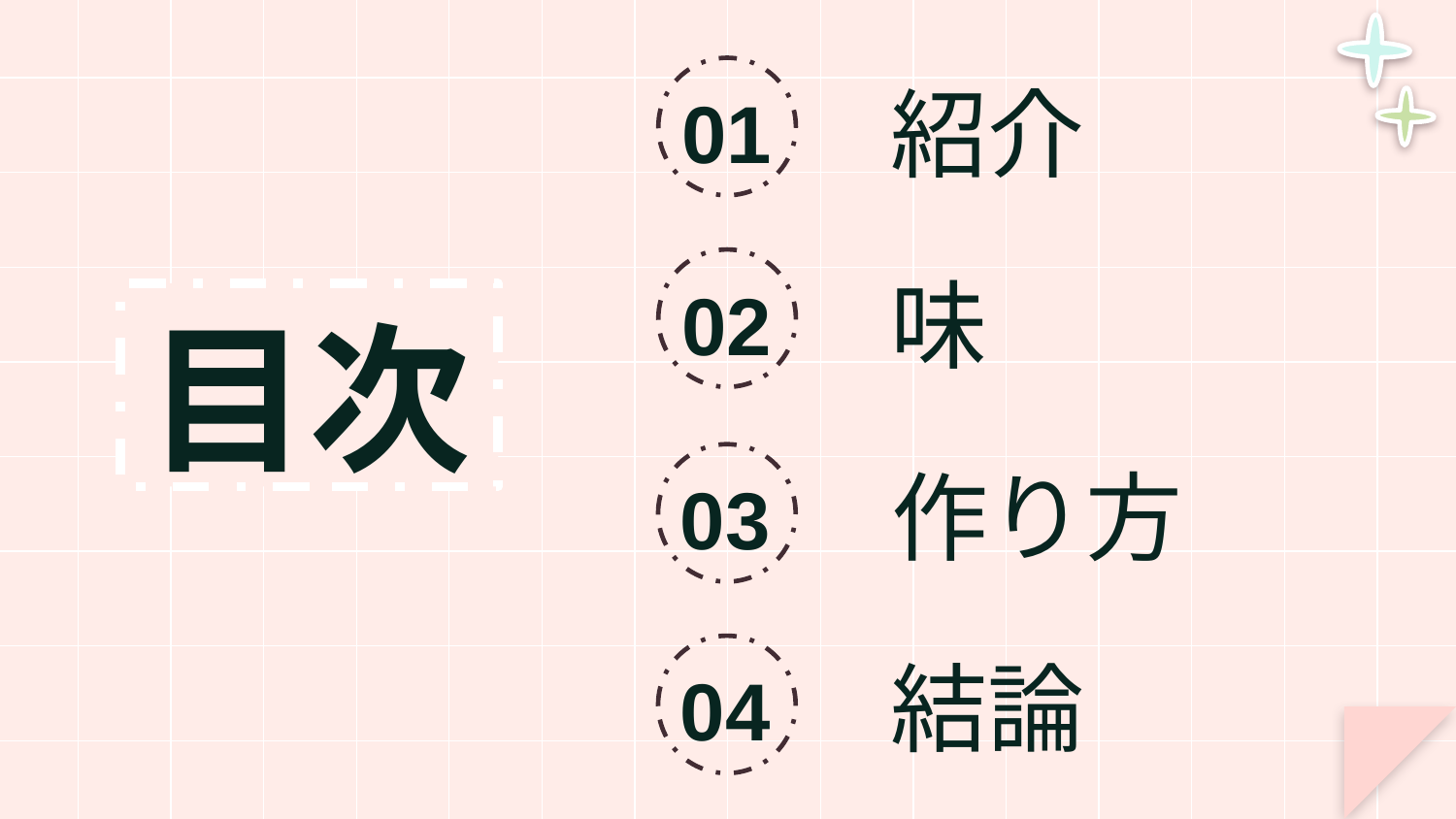

紹介

01
味

02
# 目次
作り方

03
結論

04